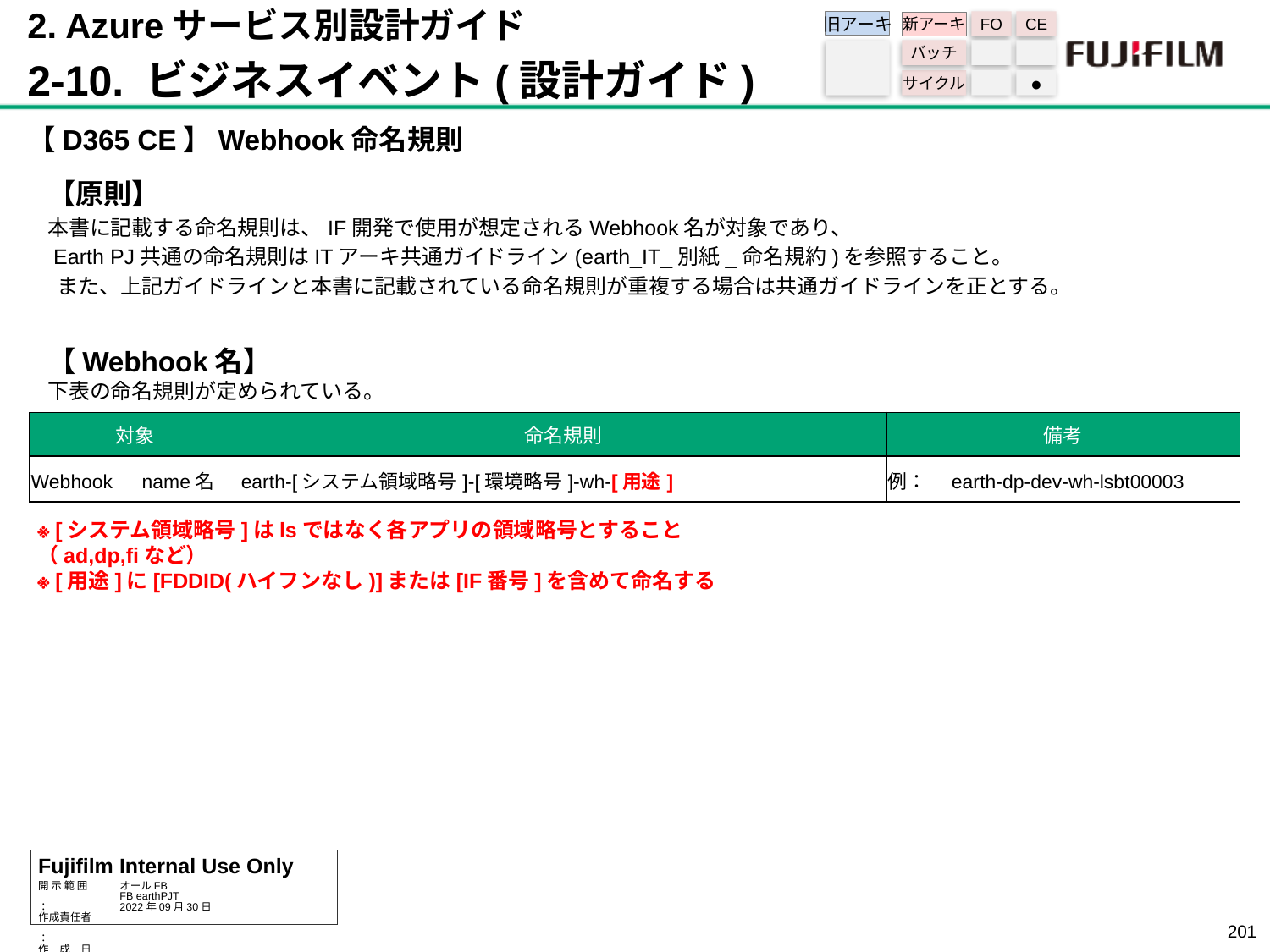

2. Azureサービス別設計ガイド
2-10. ビジネスイベント(設計ガイド)
旧アーキ
FO
CE
新アーキ
バッチ

サイクル

●

【D365 CE】Webhook命名規則
【原則】
本書に記載する命名規則は、IF開発で使用が想定されるWebhook名が対象であり、
 Earth PJ共通の命名規則はITアーキ共通ガイドライン(earth_IT_別紙_命名規約)を参照すること。
 また、上記ガイドラインと本書に記載されている命名規則が重複する場合は共通ガイドラインを正とする。

【Webhook名】
下表の命名規則が定められている。
| 対象 | 命名規則 | 備考 |
| --- | --- | --- |
| Webhook　name名 | earth-[システム領域略号]-[環境略号]-wh-[用途] | 例：　earth-dp-dev-wh-lsbt00003 |
※[システム領域略号]はlsではなく各アプリの領域略号とすること（ad,dp,fiなど）
※[用途]に[FDDID(ハイフンなし)]または[IF番号]を含めて命名する
201